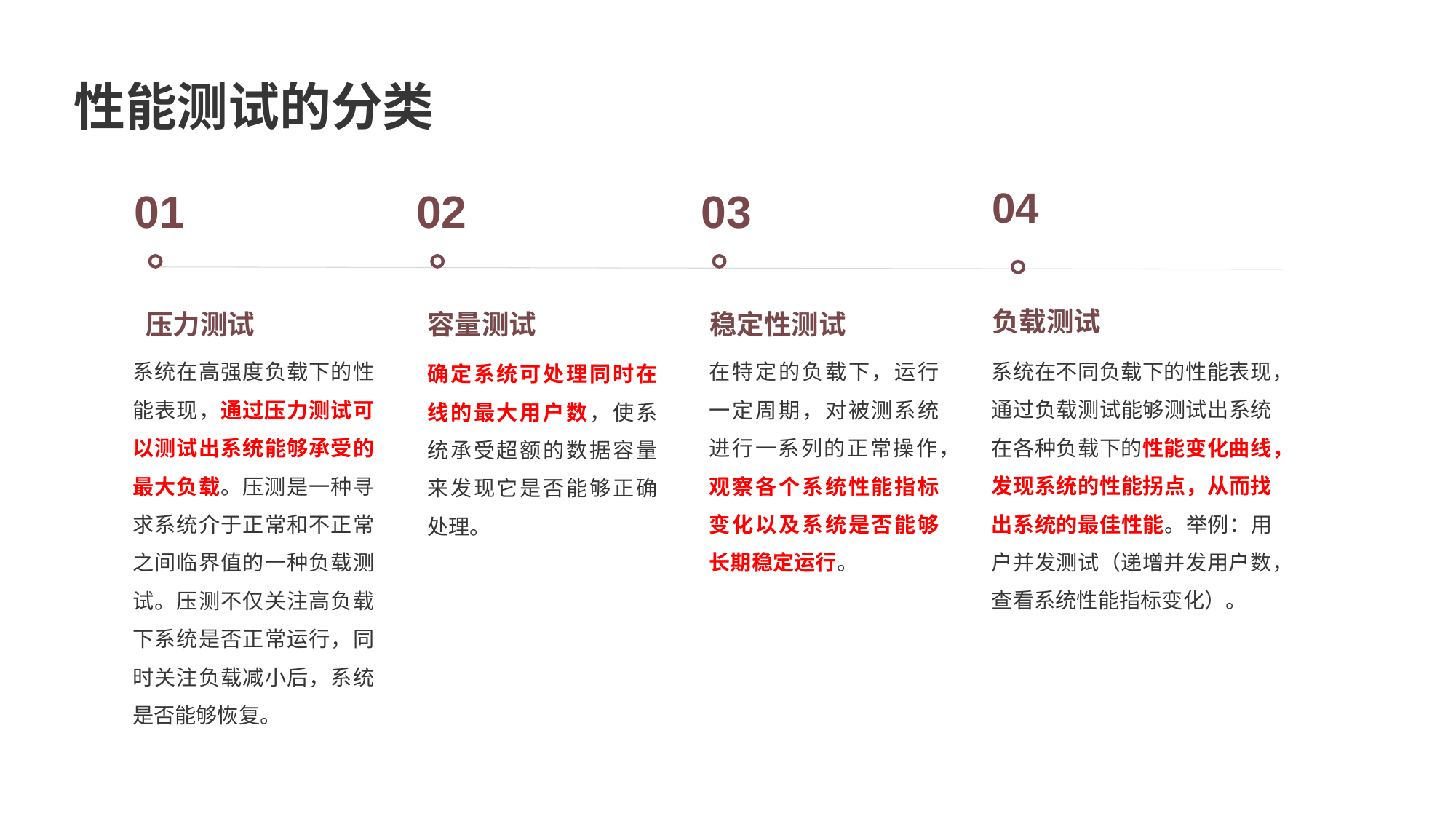

性能测试的分类
04
01
02
03

负载测试
压力测试
容量测试
稳定性测试
系统在不同负载下的性能表现，通过负载测试能够测试出系统在各种负载下的性能变化曲线，发现系统的性能拐点，从而找出系统的最佳性能。举例：用户并发测试（递增并发用户数，查看系统性能指标变化）。
系统在高强度负载下的性能表现，通过压力测试可以测试出系统能够承受的最大负载。压测是一种寻求系统介于正常和不正常之间临界值的一种负载测试。压测不仅关注高负载下系统是否正常运行，同时关注负载减小后，系统是否能够恢复。
在特定的负载下，运行一定周期，对被测系统进行一系列的正常操作，观察各个系统性能指标变化以及系统是否能够长期稳定运行。
确定系统可处理同时在线的最大用户数，使系统承受超额的数据容量来发现它是否能够正确处理。